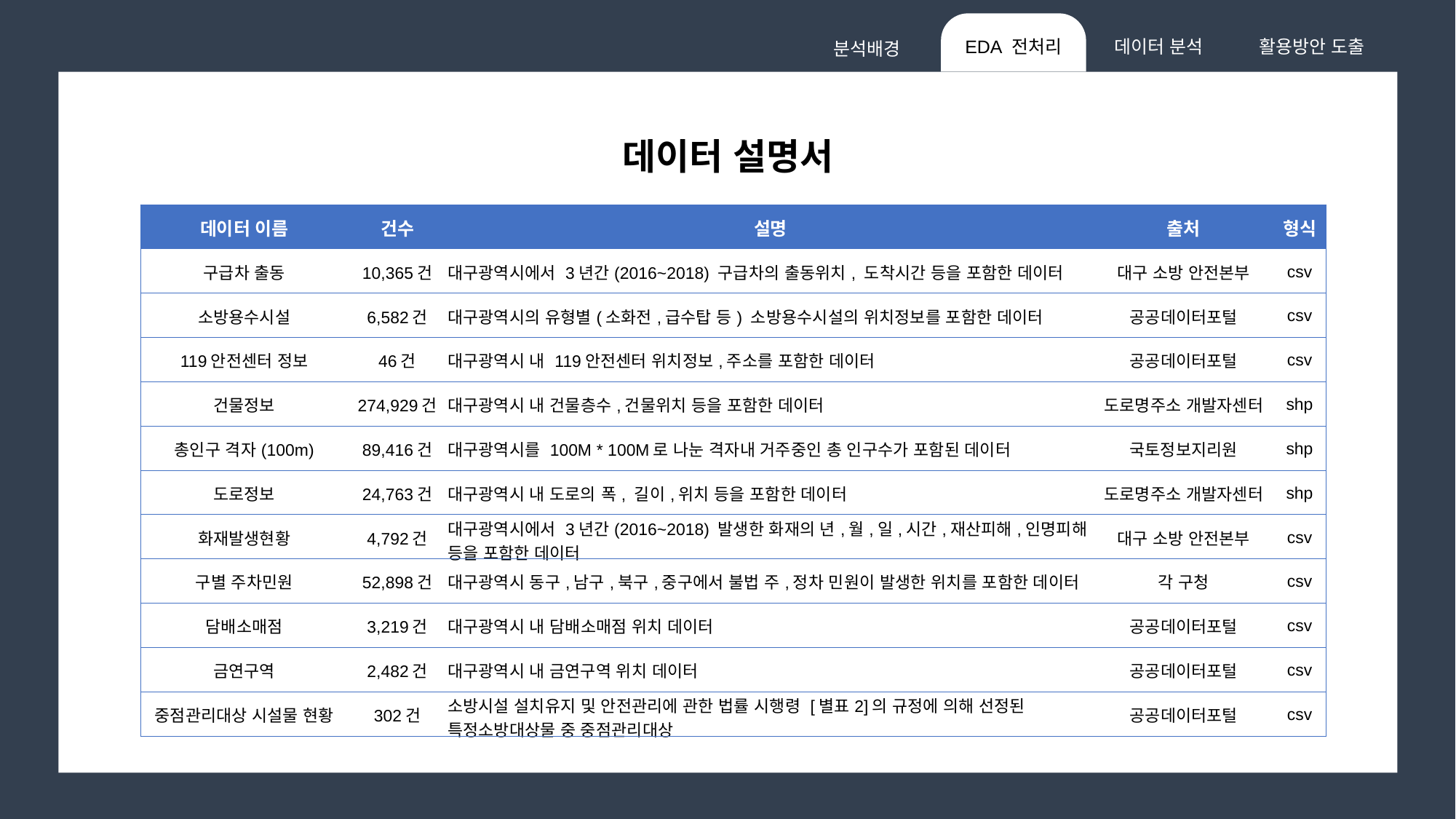

데이터 분석
활용방안 도출
EDA 전처리
분석배경

데이터 설명서
| 데이터 이름 | 건수 | 설명 | 출처 | 형식 |
| --- | --- | --- | --- | --- |
| 구급차 출동 | 10,365건 | 대구광역시에서 3년간(2016~2018) 구급차의 출동위치, 도착시간 등을 포함한 데이터 | 대구 소방 안전본부 | csv |
| 소방용수시설 | 6,582건 | 대구광역시의 유형별(소화전,급수탑 등) 소방용수시설의 위치정보를 포함한 데이터 | 공공데이터포털 | csv |
| 119안전센터 정보 | 46건 | 대구광역시 내 119안전센터 위치정보,주소를 포함한 데이터 | 공공데이터포털 | csv |
| 건물정보 | 274,929건 | 대구광역시 내 건물층수,건물위치 등을 포함한 데이터 | 도로명주소 개발자센터 | shp |
| 총인구 격자(100m) | 89,416건 | 대구광역시를 100M \* 100M로 나눈 격자내 거주중인 총 인구수가 포함된 데이터 | 국토정보지리원 | shp |
| 도로정보 | 24,763건 | 대구광역시 내 도로의 폭, 길이,위치 등을 포함한 데이터 | 도로명주소 개발자센터 | shp |
| 화재발생현황 | 4,792건 | 대구광역시에서 3년간(2016~2018) 발생한 화재의 년,월,일,시간,재산피해,인명피해 등을 포함한 데이터 | 대구 소방 안전본부 | csv |
| 구별 주차민원 | 52,898건 | 대구광역시 동구,남구,북구,중구에서 불법 주,정차 민원이 발생한 위치를 포함한 데이터 | 각 구청 | csv |
| 담배소매점 | 3,219건 | 대구광역시 내 담배소매점 위치 데이터 | 공공데이터포털 | csv |
| 금연구역 | 2,482건 | 대구광역시 내 금연구역 위치 데이터 | 공공데이터포털 | csv |
| 중점관리대상 시설물 현황 | 302건 | 소방시설 설치유지 및 안전관리에 관한 법률 시행령 [별표2]의 규정에 의해 선정된 특정소방대상물 중 중점관리대상 | 공공데이터포털 | csv |